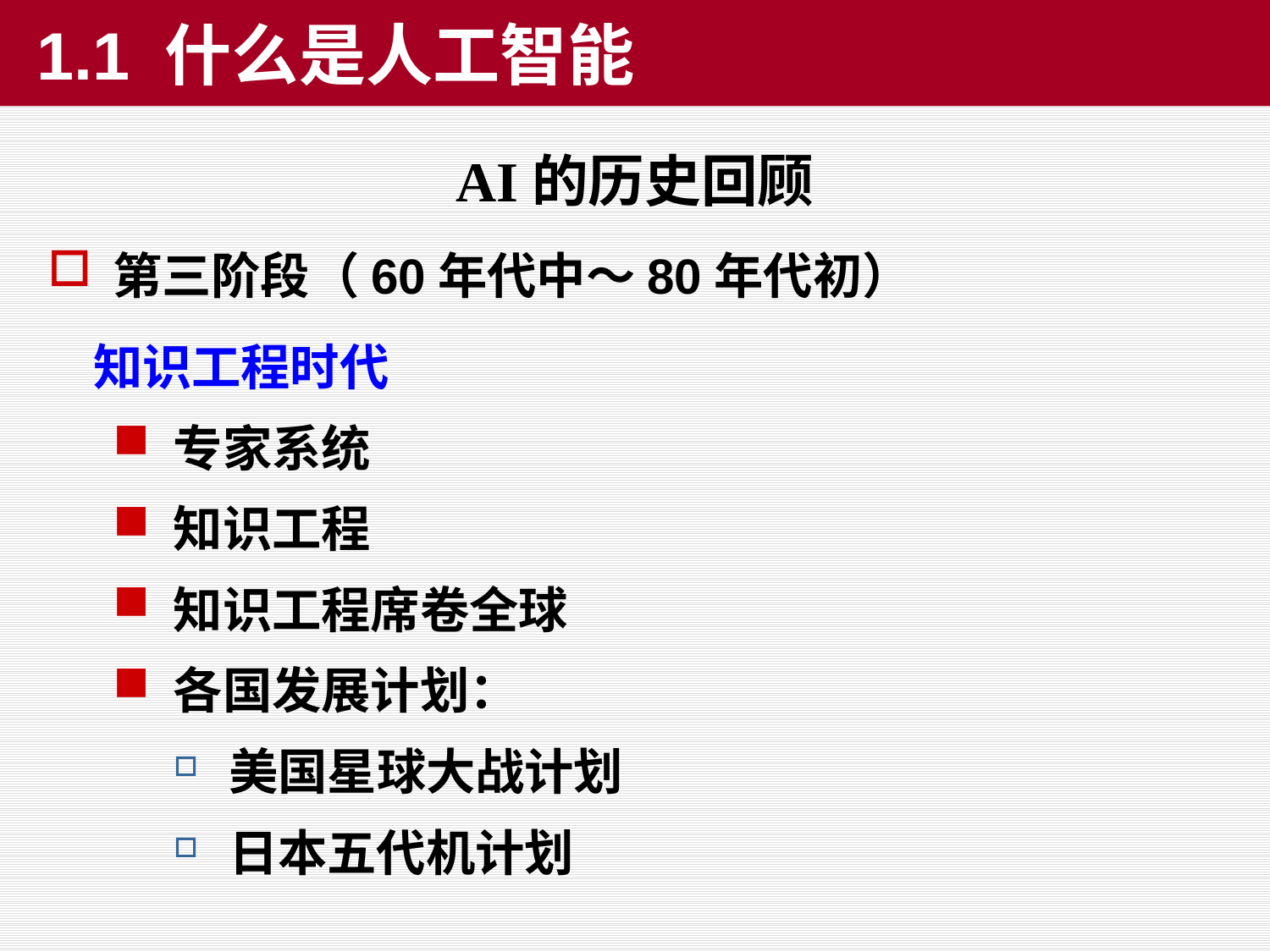

1.1 什么是人工智能
AI的历史回顾
第三阶段（60年代中～80年代初）
   知识工程时代
专家系统
知识工程
知识工程席卷全球
各国发展计划：
美国星球大战计划
日本五代机计划